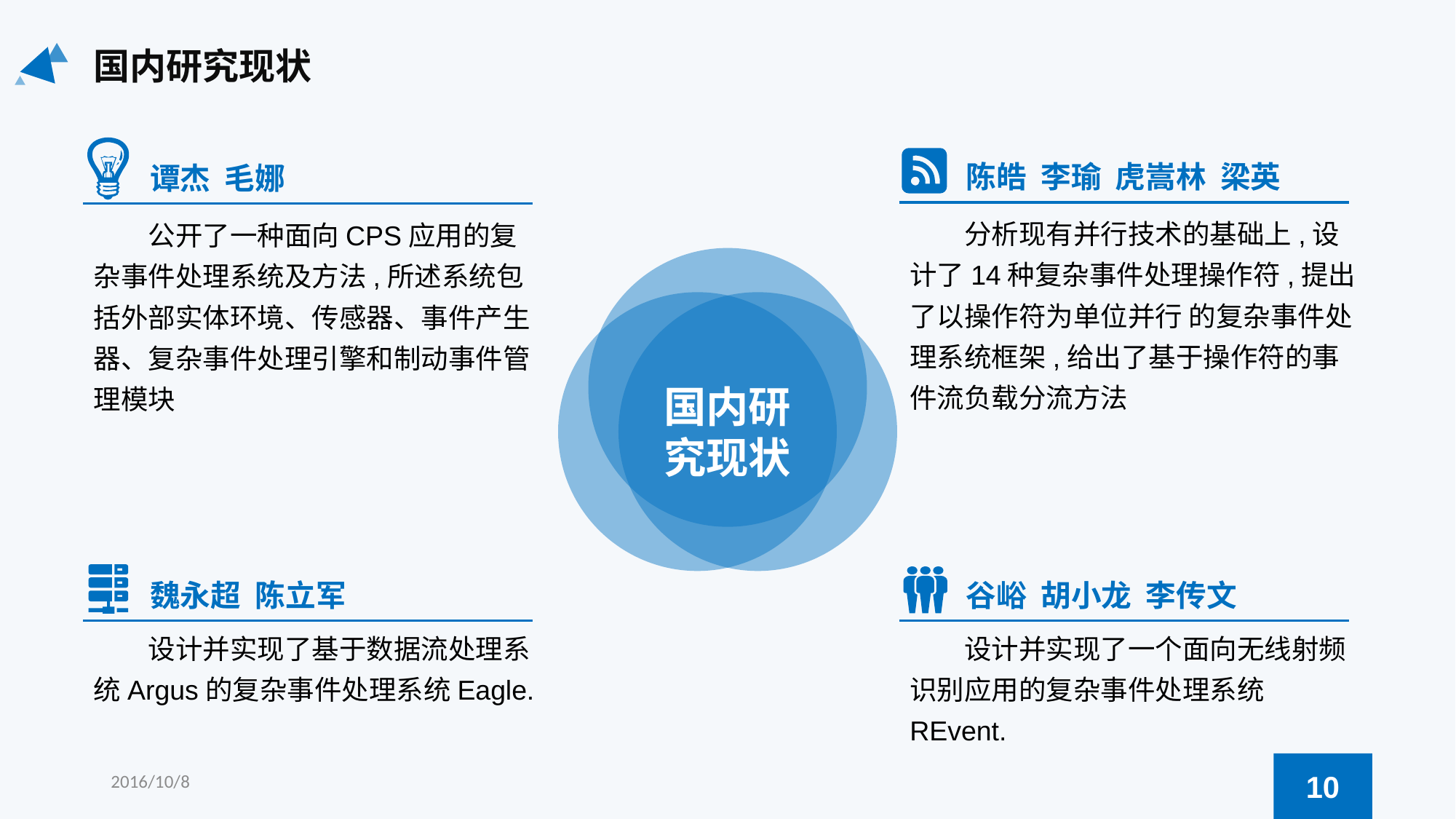

国内研究现状

陈皓  李瑜  虎嵩林  梁英

谭杰  毛娜
分析现有并行技术的基础上,设计了14种复杂事件处理操作符,提出了以操作符为单位并行 的复杂事件处理系统框架,给出了基于操作符的事件流负载分流方法
公开了一种面向CPS应用的复杂事件处理系统及方法,所述系统包括外部实体环境、传感器、事件产生器、复杂事件处理引擎和制动事件管理模块

国内研究现状

魏永超  陈立军
谷峪  胡小龙  李传文
设计并实现了基于数据流处理系统Argus的复杂事件处理系统Eagle.
设计并实现了一个面向无线射频识别应用的复杂事件处理系统REvent.

10
2016/10/8